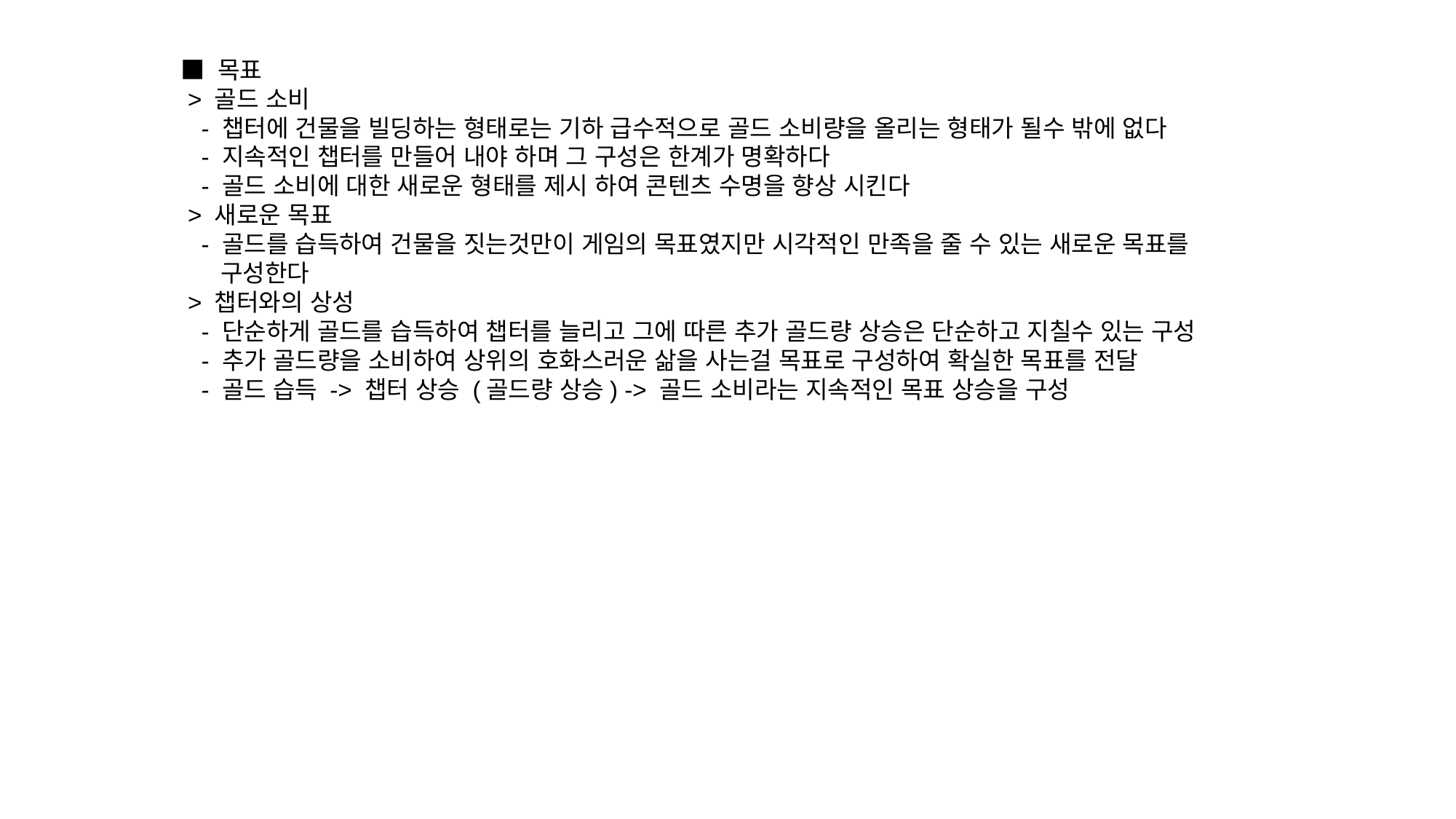

■ 목표
 > 골드 소비
   - 챕터에 건물을 빌딩하는 형태로는 기하 급수적으로 골드 소비량을 올리는 형태가 될수 밖에 없다
   - 지속적인 챕터를 만들어 내야 하며 그 구성은 한계가 명확하다
   - 골드 소비에 대한 새로운 형태를 제시 하여 콘텐츠 수명을 향상 시킨다
 > 새로운 목표
   - 골드를 습득하여 건물을 짓는것만이 게임의 목표였지만 시각적인 만족을 줄 수 있는 새로운 목표를
     구성한다
 > 챕터와의 상성
   - 단순하게 골드를 습득하여 챕터를 늘리고 그에 따른 추가 골드량 상승은 단순하고 지칠수 있는 구성
   - 추가 골드량을 소비하여 상위의 호화스러운 삶을 사는걸 목표로 구성하여 확실한 목표를 전달
   - 골드 습득 -> 챕터 상승 (골드량 상승) -> 골드 소비라는 지속적인 목표 상승을 구성